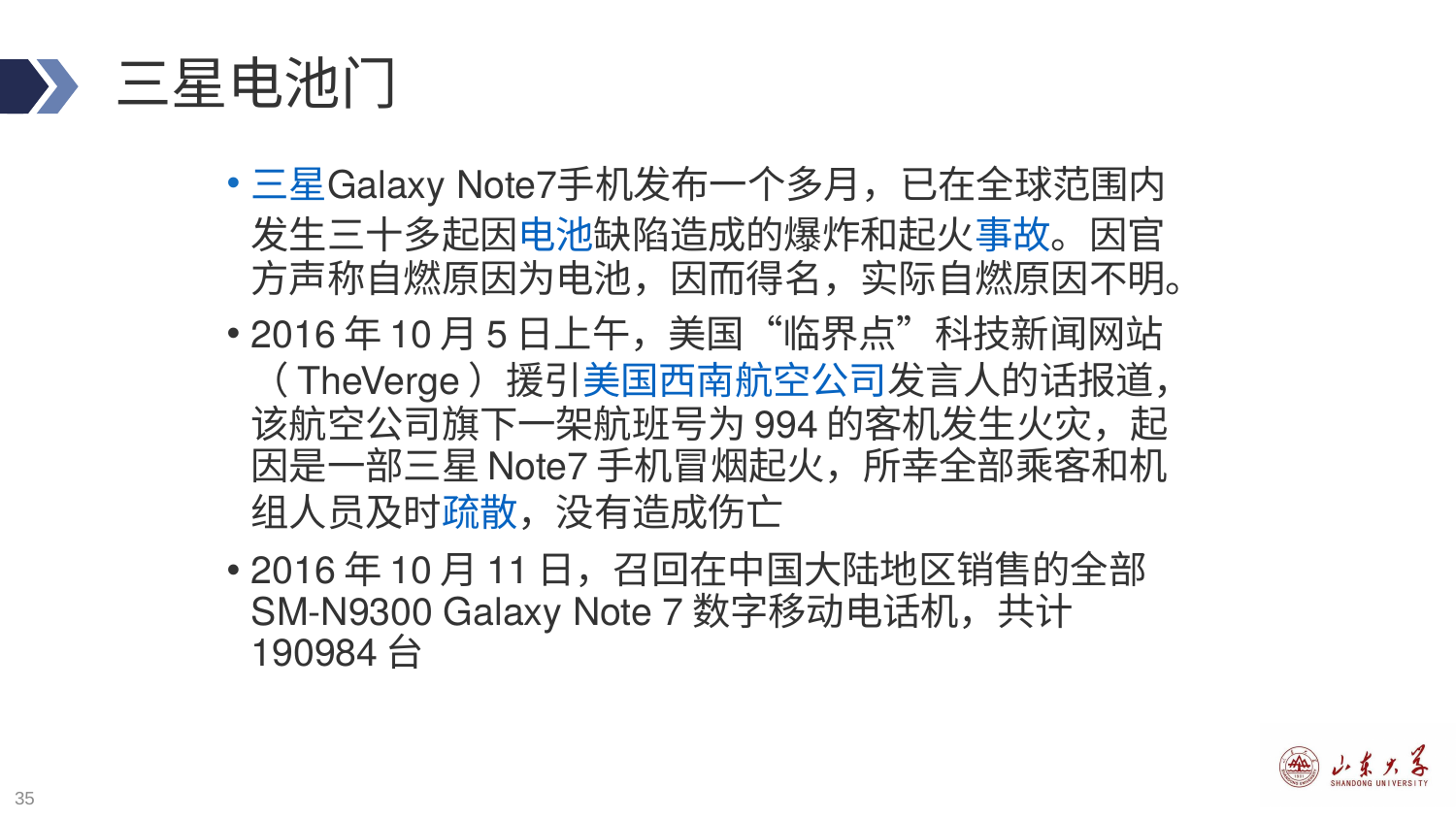

# 三星电池门
三星Galaxy Note7手机发布一个多月，已在全球范围内发生三十多起因电池缺陷造成的爆炸和起火事故。因官方声称自燃原因为电池，因而得名，实际自燃原因不明。
2016年10月5日上午，美国“临界点”科技新闻网站（TheVerge）援引美国西南航空公司发言人的话报道，该航空公司旗下一架航班号为994的客机发生火灾，起因是一部三星Note7手机冒烟起火，所幸全部乘客和机组人员及时疏散，没有造成伤亡
2016年10月11日，召回在中国大陆地区销售的全部SM-N9300 Galaxy Note 7数字移动电话机，共计190984台

35